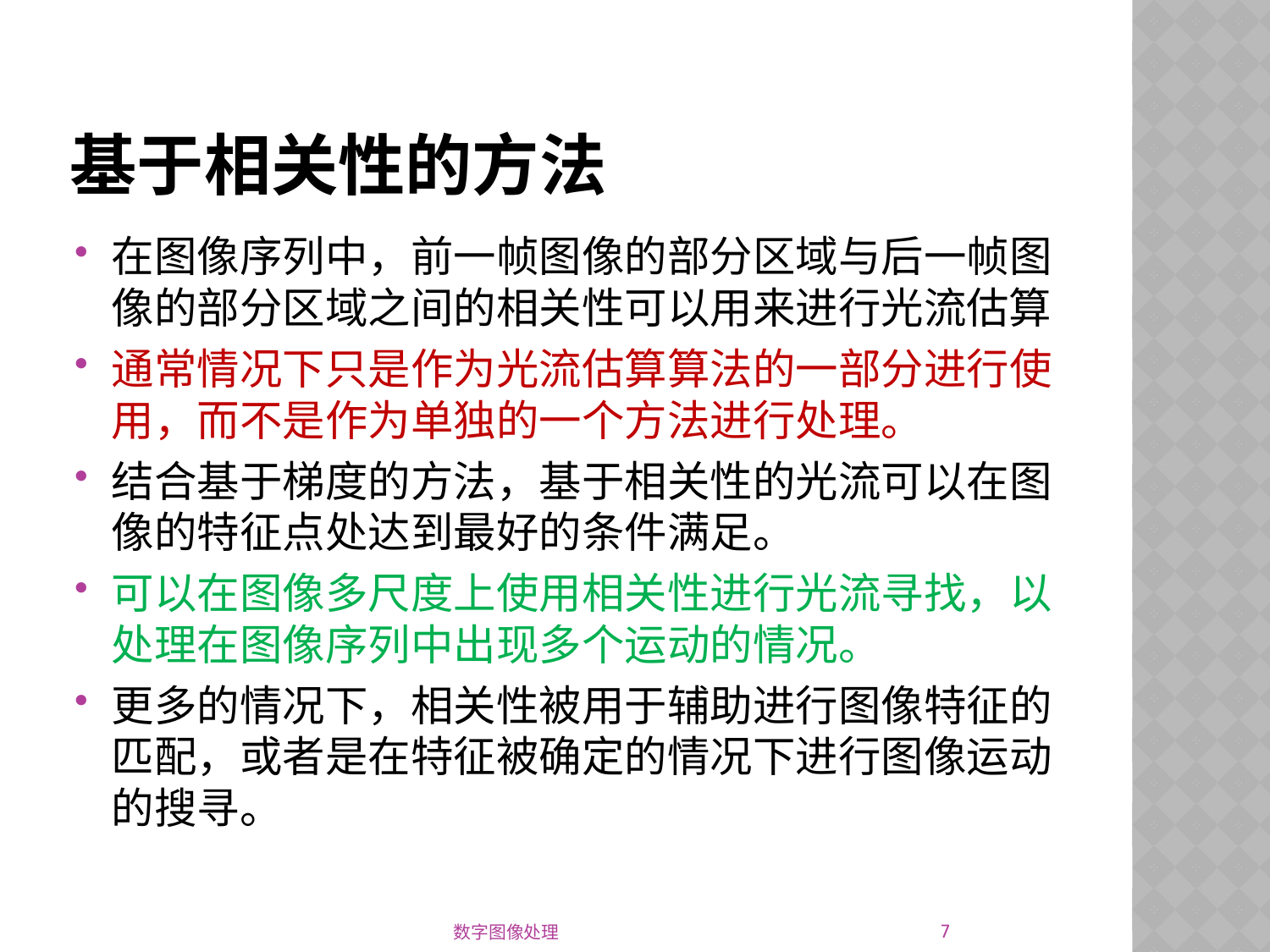

# 基于相关性的方法
在图像序列中，前一帧图像的部分区域与后一帧图像的部分区域之间的相关性可以用来进行光流估算
通常情况下只是作为光流估算算法的一部分进行使用，而不是作为单独的一个方法进行处理。
结合基于梯度的方法，基于相关性的光流可以在图像的特征点处达到最好的条件满足。
可以在图像多尺度上使用相关性进行光流寻找，以处理在图像序列中出现多个运动的情况。
更多的情况下，相关性被用于辅助进行图像特征的匹配，或者是在特征被确定的情况下进行图像运动的搜寻。
7
数字图像处理